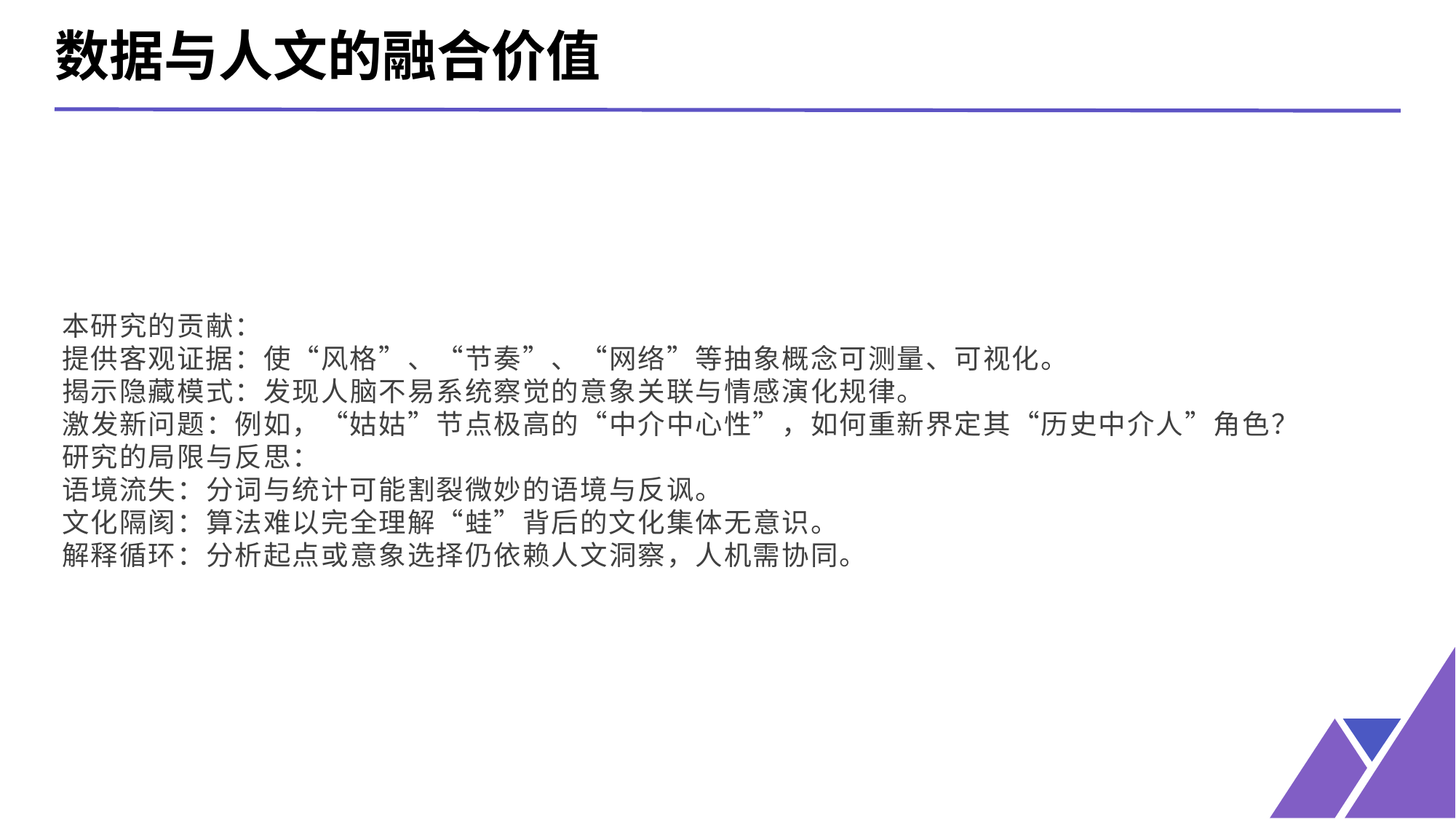

数据与人文的融合价值
本研究的贡献：
提供客观证据：使“风格”、“节奏”、“网络”等抽象概念可测量、可视化。
揭示隐藏模式：发现人脑不易系统察觉的意象关联与情感演化规律。
激发新问题：例如，“姑姑”节点极高的“中介中心性”，如何重新界定其“历史中介人”角色？
研究的局限与反思：
语境流失：分词与统计可能割裂微妙的语境与反讽。
文化隔阂：算法难以完全理解“蛙”背后的文化集体无意识。
解释循环：分析起点或意象选择仍依赖人文洞察，人机需协同。